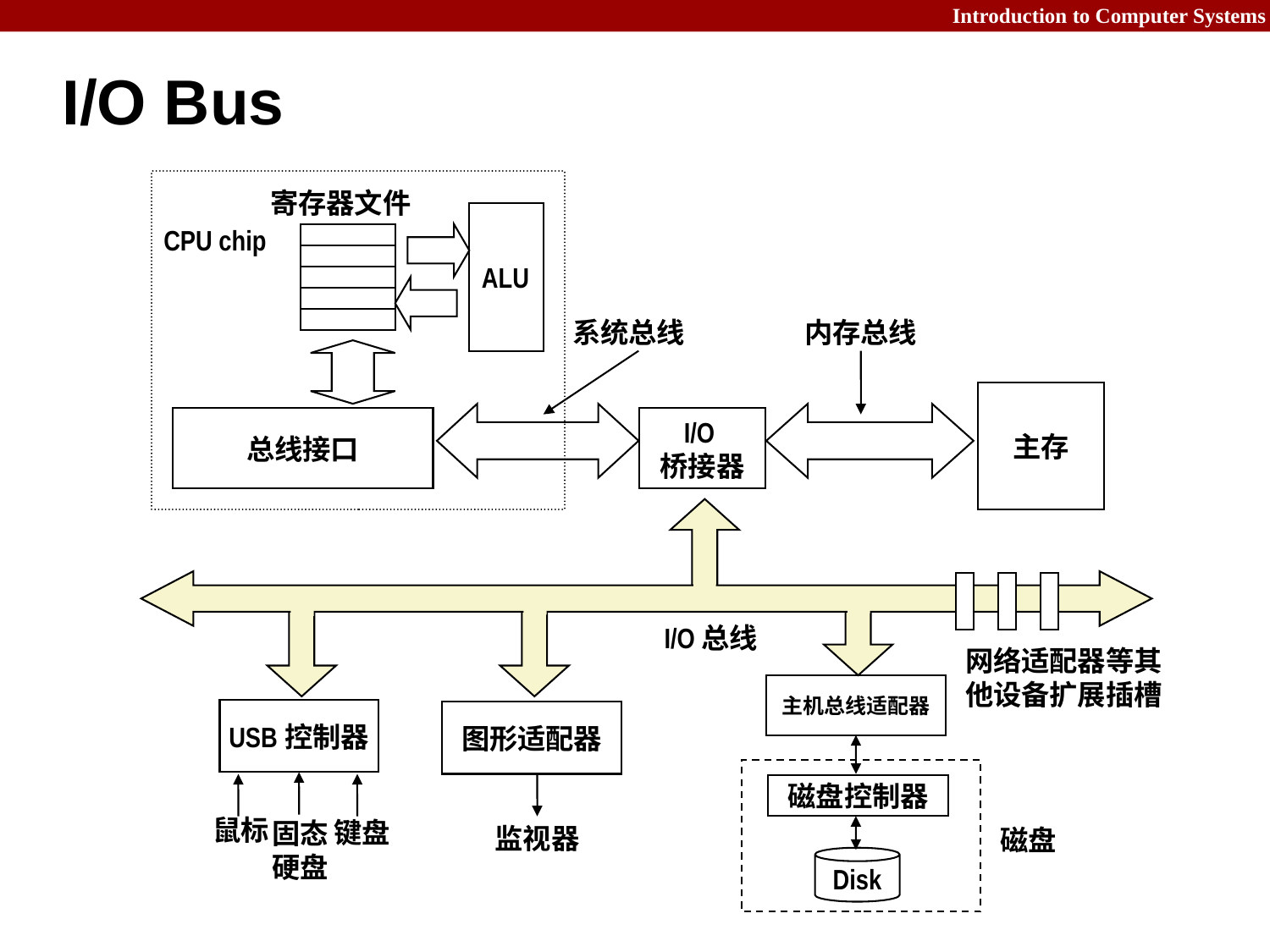

# I/O Bus

寄存器文件
ALU
CPU chip

系统总线
内存总线

主存

总线接口
I/O
桥接器

I/O总线
网络适配器等其他设备扩展插槽
主机总线适配器
USB控制器
图形适配器

磁盘控制器
鼠标
键盘
固态
硬盘
监视器

磁盘
Disk